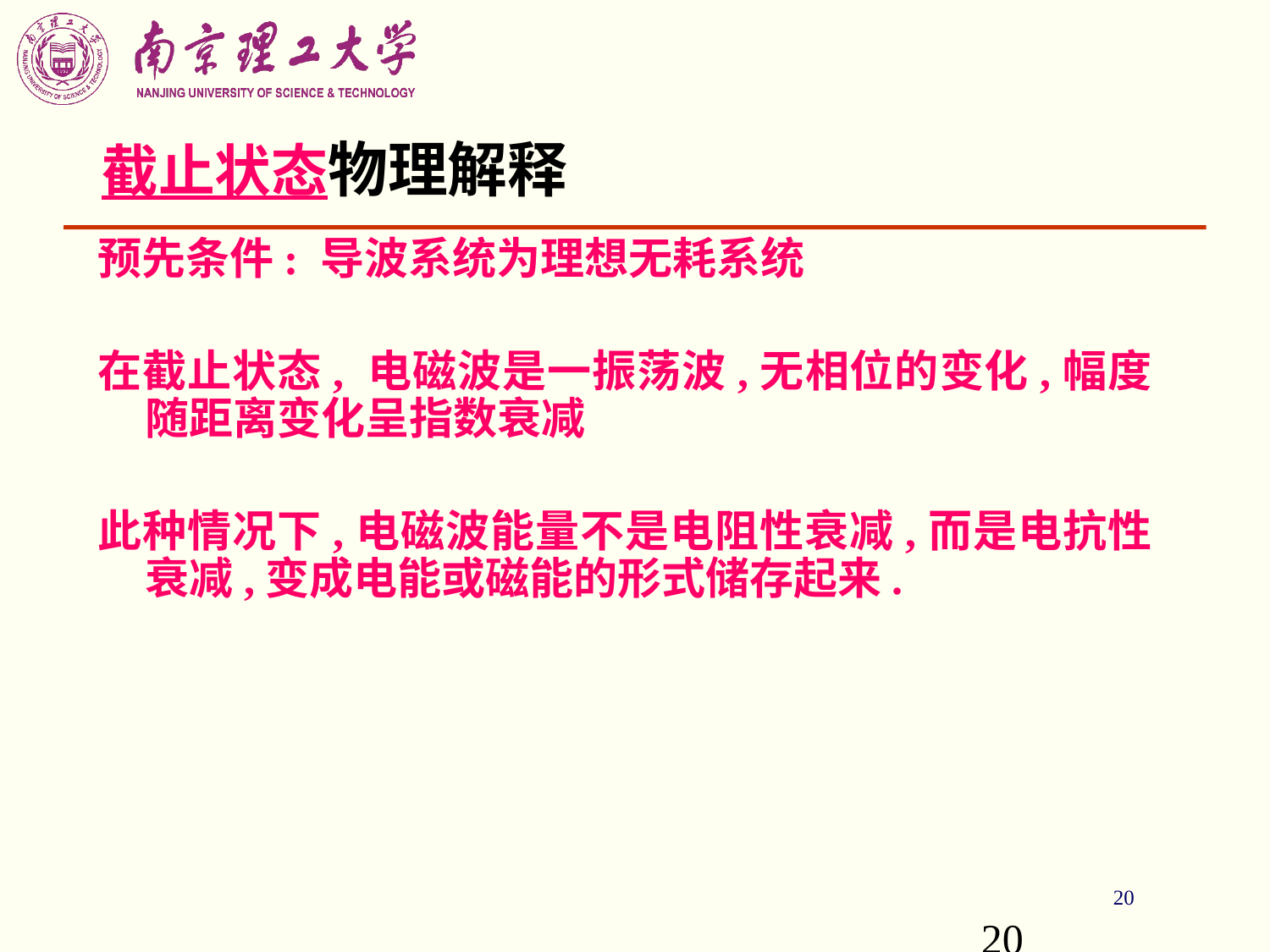

# 截止状态物理解释
预先条件: 导波系统为理想无耗系统

在截止状态, 电磁波是一振荡波,无相位的变化,幅度随距离变化呈指数衰减

此种情况下,电磁波能量不是电阻性衰减,而是电抗性衰减,变成电能或磁能的形式储存起来.
20